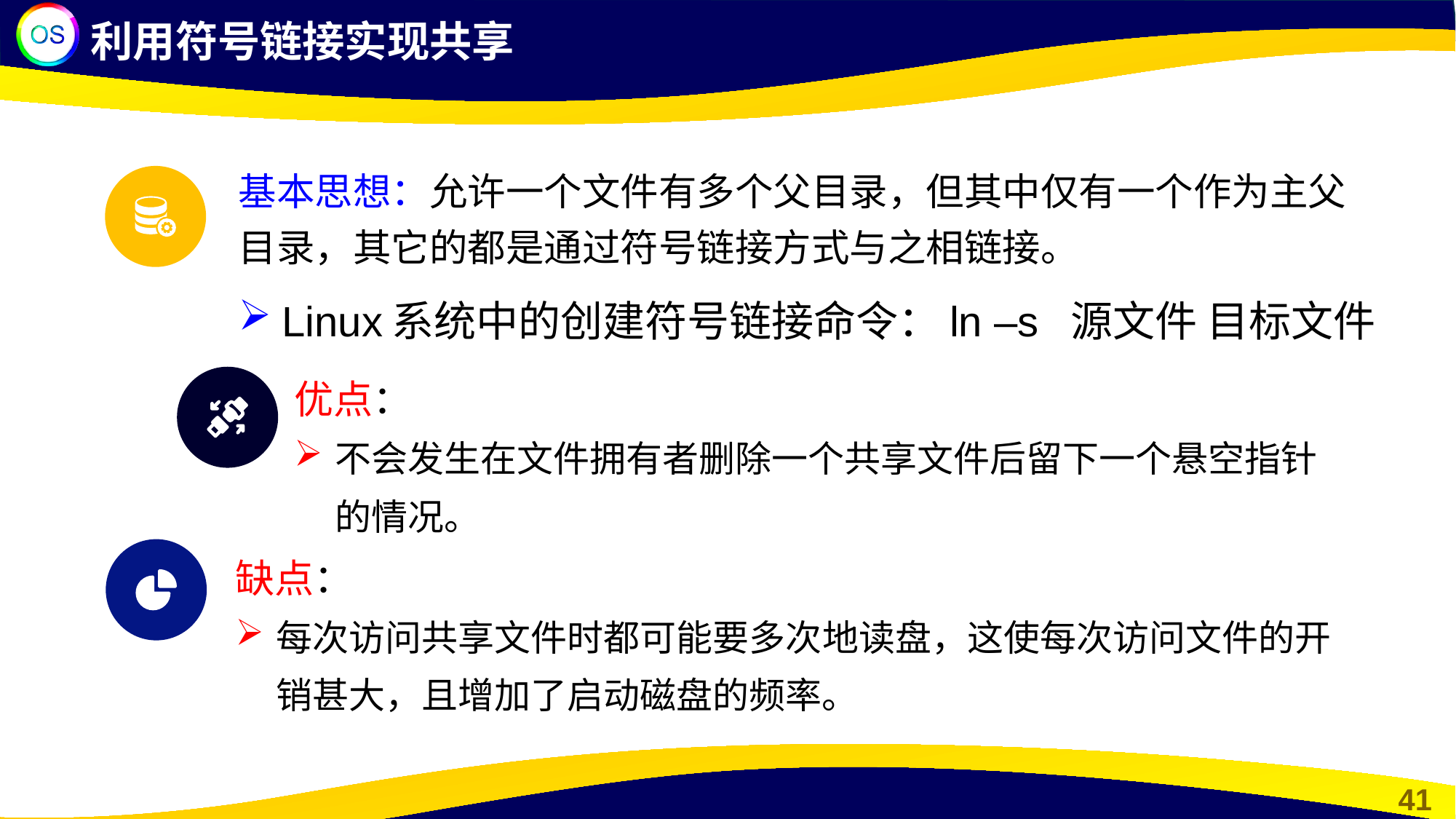

利用符号链接实现共享
基本思想：允许一个文件有多个父目录，但其中仅有一个作为主父目录，其它的都是通过符号链接方式与之相链接。
Linux系统中的创建符号链接命令：ln –s  源文件 目标文件

优点：
不会发生在文件拥有者删除一个共享文件后留下一个悬空指针的情况。

缺点：
每次访问共享文件时都可能要多次地读盘，这使每次访问文件的开销甚大，且增加了启动磁盘的频率。